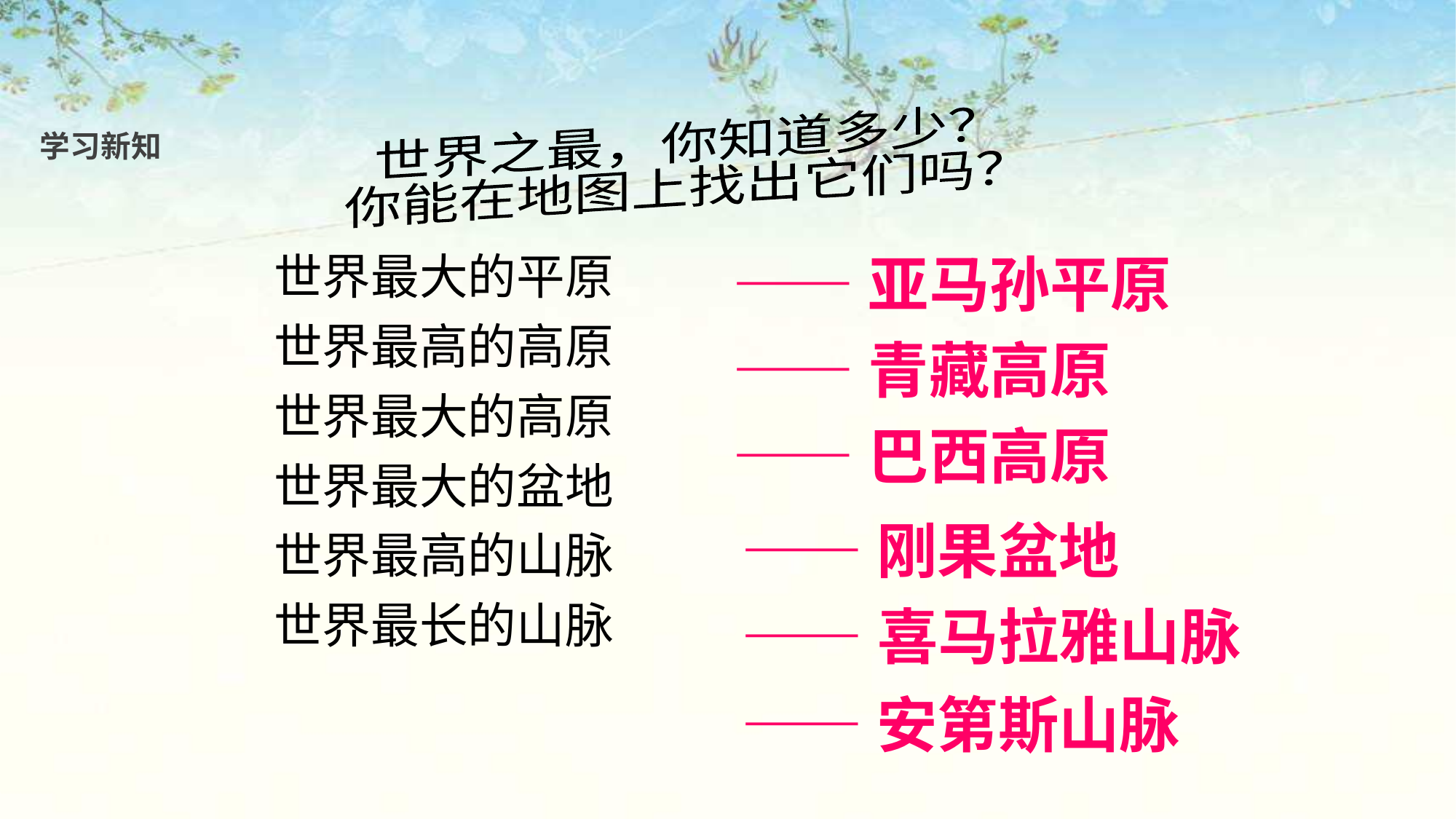

世界之最，你知道多少？
你能在地图上找出它们吗？
学习新知
世界最大的平原
世界最高的高原
世界最大的高原
世界最大的盆地
世界最高的山脉
世界最长的山脉
——亚马孙平原
——青藏高原
——巴西高原
——刚果盆地
——喜马拉雅山脉
——安第斯山脉